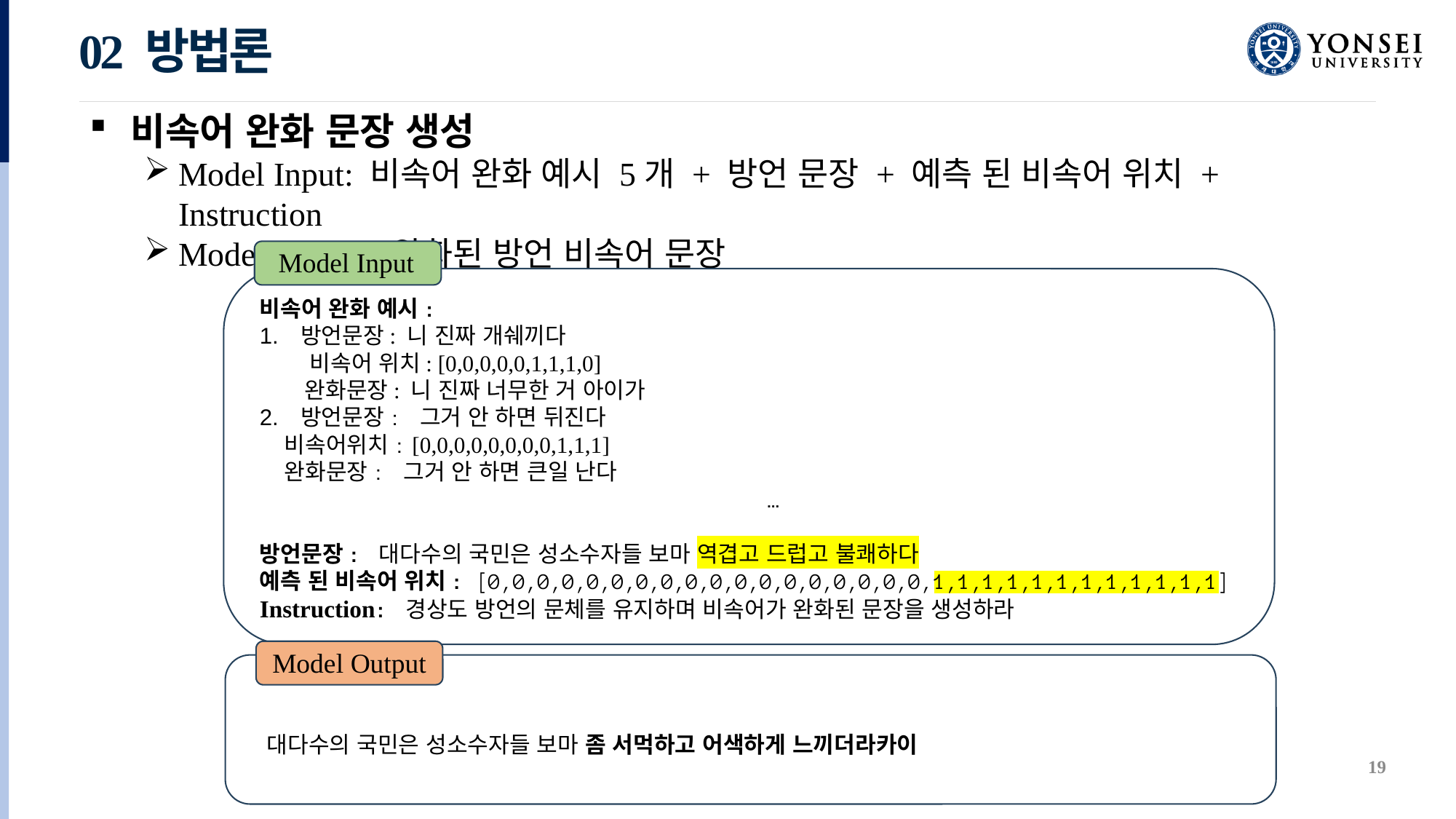

02 방법론
비속어 완화 문장 생성
Model Input: 비속어 완화 예시 5개 + 방언 문장 + 예측 된 비속어 위치 + Instruction
Model Output: 완화된 방언 비속어 문장
Model Input

비속어 완화 예시:
방언문장: 니 진짜 개쉐끼다
       비속어 위치: [0,0,0,0,0,1,1,1,0]
       완화문장: 니 진짜 너무한 거 아이가
방언문장: 그거 안 하면 뒤진다
   비속어위치: [0,0,0,0,0,0,0,0,1,1,1]
   완화문장: 그거 안 하면 큰일 난다
…

방언문장: 대다수의 국민은 성소수자들 보마 역겹고 드럽고 불쾌하다
예측 된 비속어 위치: [0,0,0,0,0,0,0,0,0,0,0,0,0,0,0,0,0,0,1,1,1,1,1,1,1,1,1,1,1,1]
Instruction: 경상도 방언의 문체를 유지하며 비속어가 완화된 문장을 생성하라
Model Output

대다수의 국민은 성소수자들 보마 좀 서먹하고 어색하게 느끼더라카이
19